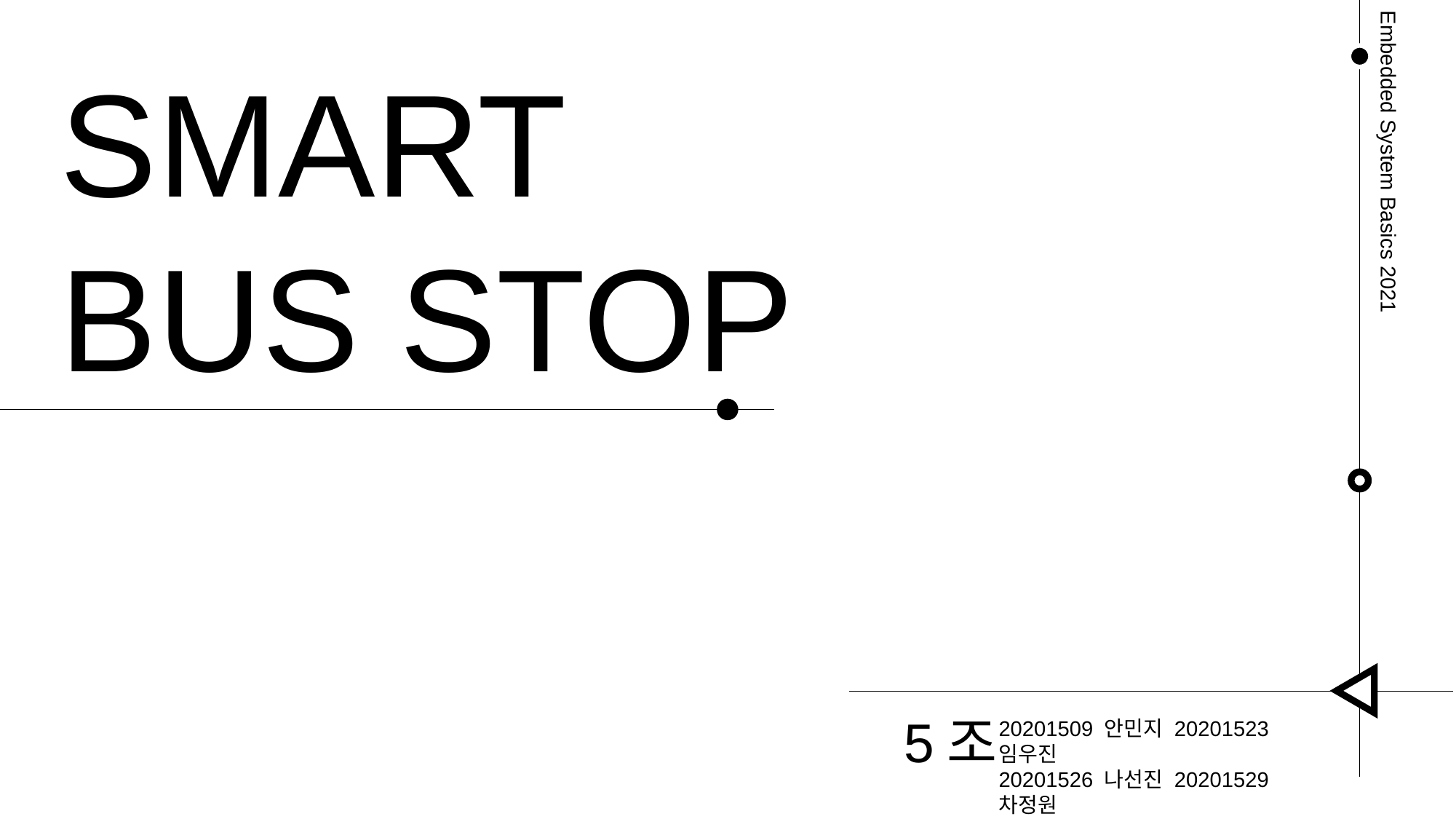

SMART
BUS STOP
Embedded System Basics 2021

5조
20201509 안민지 20201523 임우진
20201526 나선진 20201529 차정원